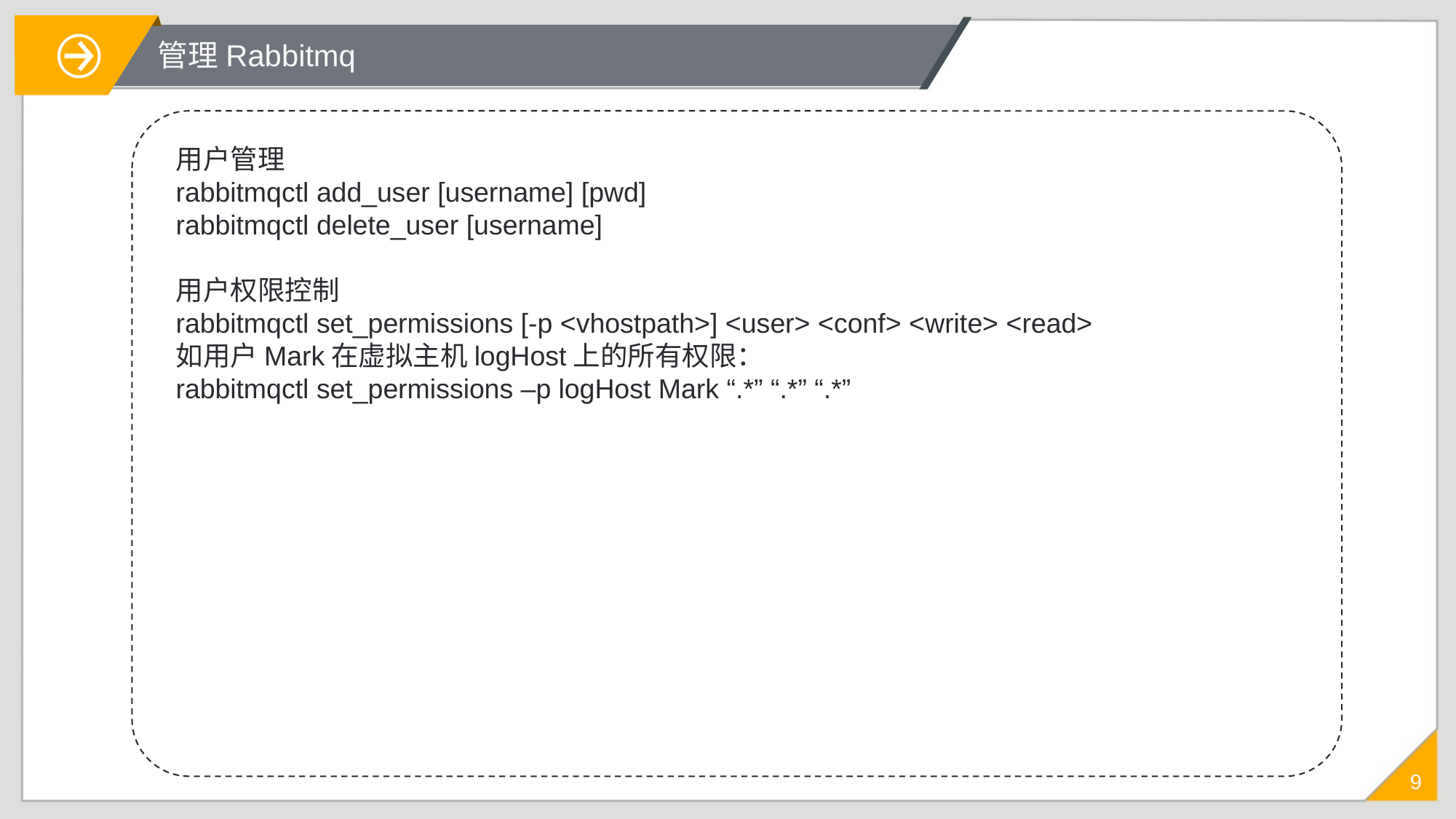

管理Rabbitmq

用户管理
rabbitmqctl add_user [username] [pwd]
rabbitmqctl delete_user [username]

用户权限控制
rabbitmqctl set_permissions [-p <vhostpath>] <user> <conf> <write> <read>
如用户Mark在虚拟主机logHost上的所有权限：
rabbitmqctl set_permissions –p logHost Mark “.*” “.*” “.*”